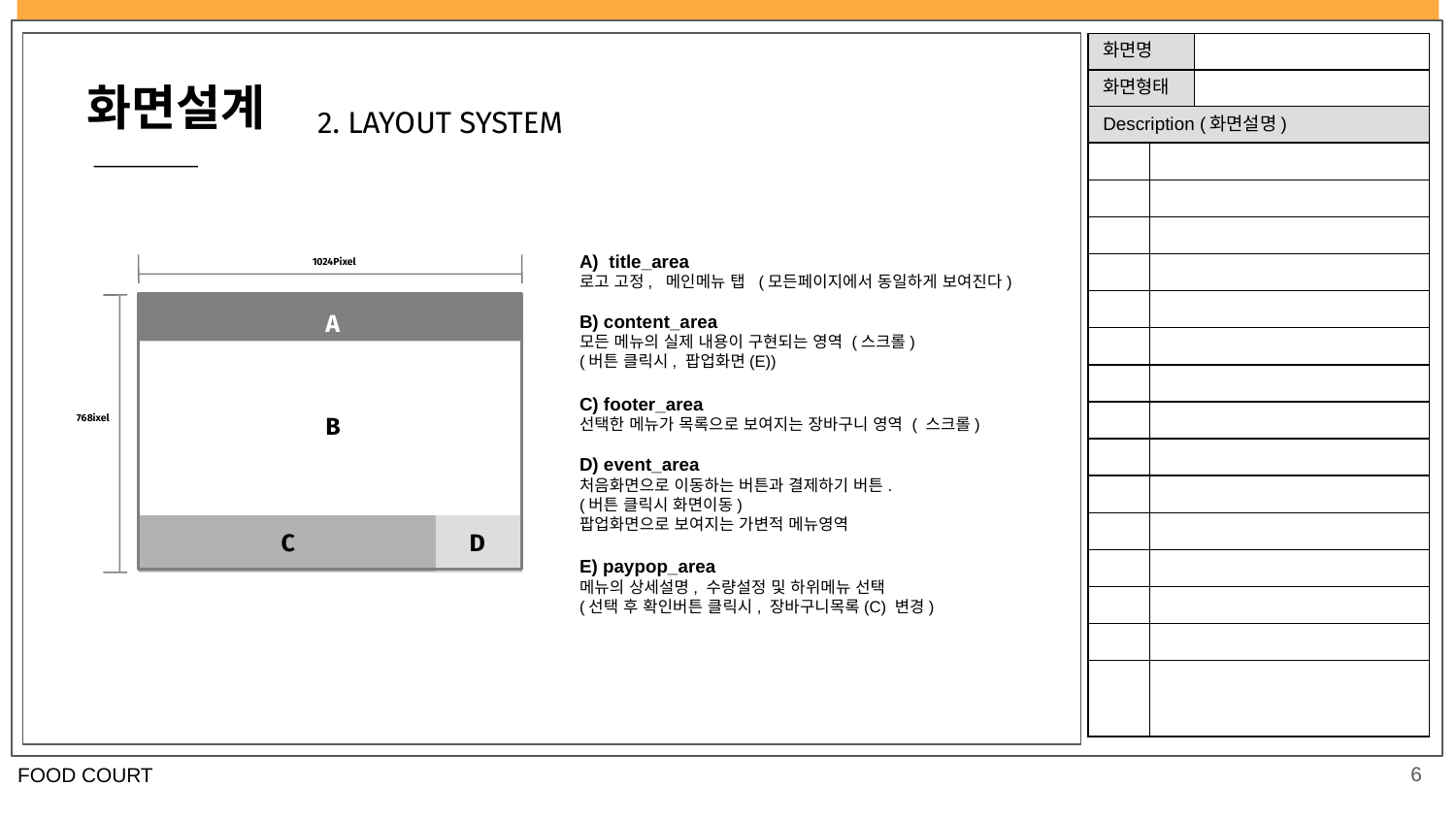

| 화면명 |  |  |
| --- | --- | --- |
| 화면형태 |  |  |
| Description (화면설명) |  |  |
|  |  |  |
|  |  |  |
|  |  |  |
|  |  |  |
|  |  |  |
|  |  |  |
|  |  |  |
|  |  |  |
|  |  |  |
|  |  |  |
|  |  |  |
|  |  |  |
|  |  |  |
|  |  |  |
|  |  |  |
화면설계
2. LAYOUT SYSTEM
1024Pixel

A
B
768ixel

C
D
A)  title_area
로고 고정,  메인메뉴 탭  (모든페이지에서 동일하게 보여진다)

B) content_area
모든 메뉴의 실제 내용이 구현되는 영역 (스크롤)
(버튼 클릭시, 팝업화면(E))

C) footer_area
선택한 메뉴가 목록으로 보여지는 장바구니 영역 ( 스크롤)

D) event_area
처음화면으로 이동하는 버튼과 결제하기 버튼.
(버튼 클릭시 화면이동)
팝업화면으로 보여지는 가변적 메뉴영역

E) paypop_area
메뉴의 상세설명, 수량설정 및 하위메뉴 선택
(선택 후 확인버튼 클릭시, 장바구니목록(C) 변경)

6
FOOD COURT